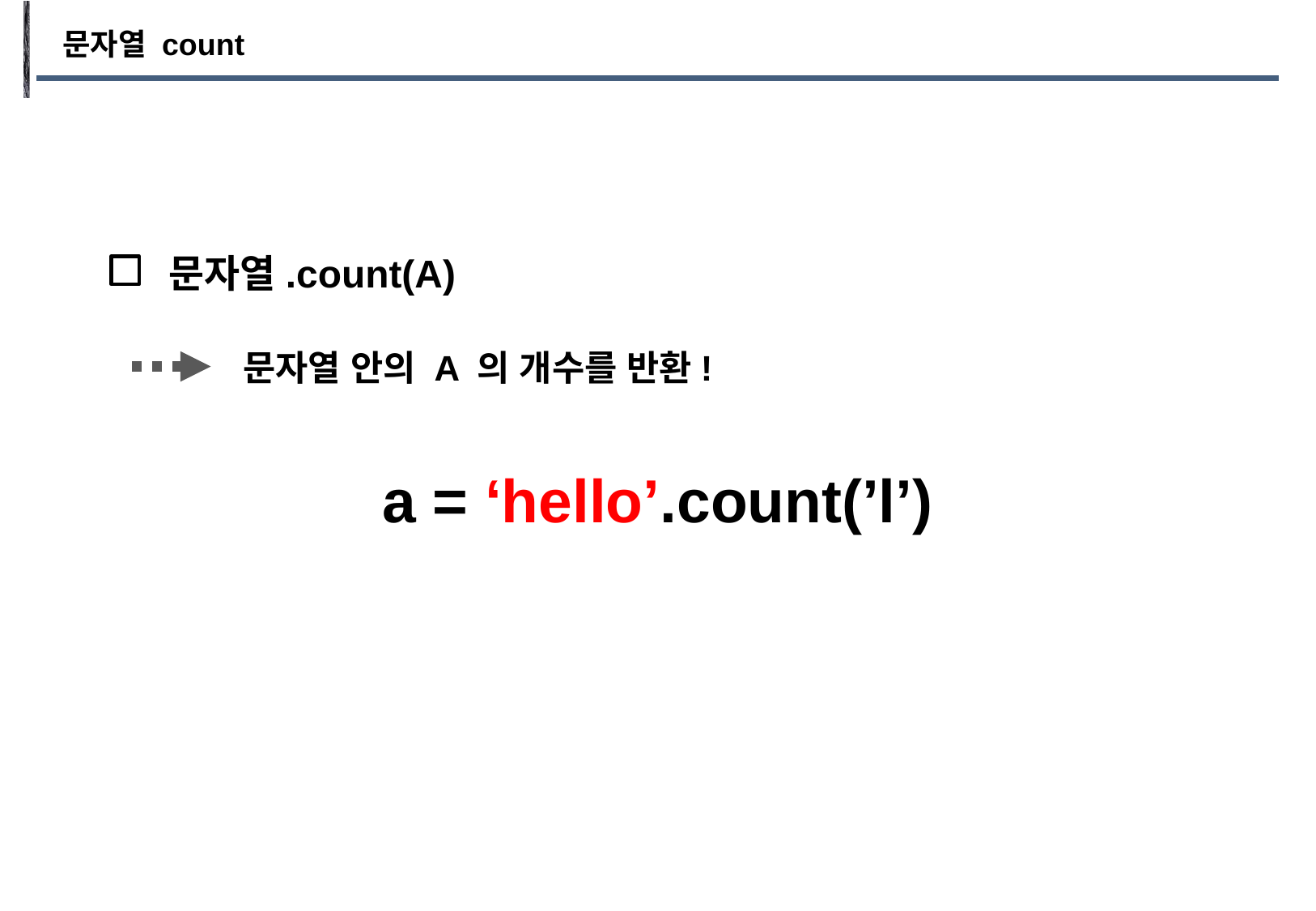

문자열 count

문자열.count(A)

문자열 안의 A 의 개수를 반환!
a = ‘hello’.count(’l’)